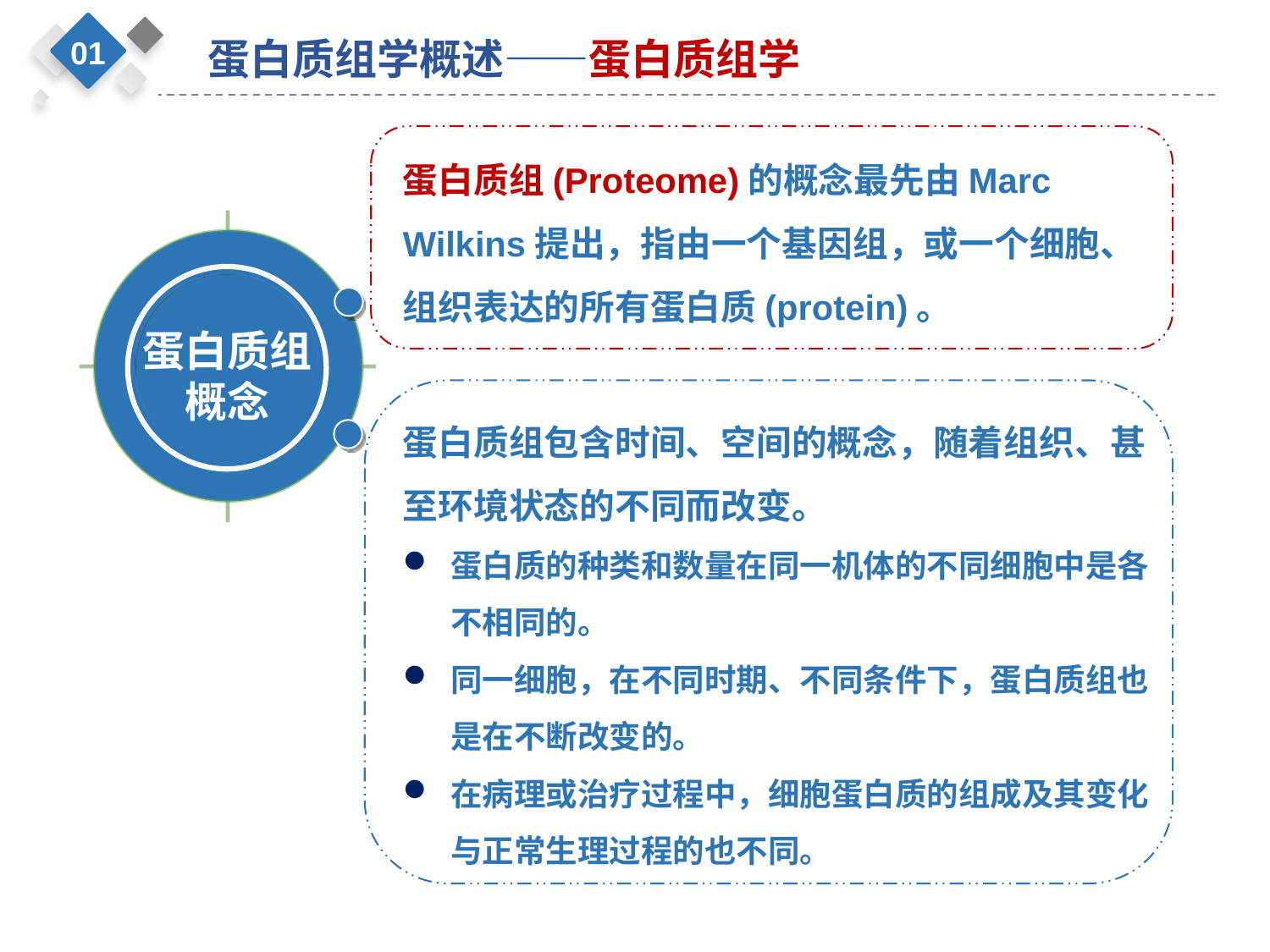

01

蛋白质组学概述——蛋白质组学

蛋白质组(Proteome)的概念最先由Marc Wilkins提出，指由一个基因组，或一个细胞、组织表达的所有蛋白质(protein)。

蛋白质组
概念

蛋白质组包含时间、空间的概念，随着组织、甚至环境状态的不同而改变。
蛋白质的种类和数量在同一机体的不同细胞中是各不相同的。
同一细胞，在不同时期、不同条件下，蛋白质组也是在不断改变的。
在病理或治疗过程中，细胞蛋白质的组成及其变化与正常生理过程的也不同。